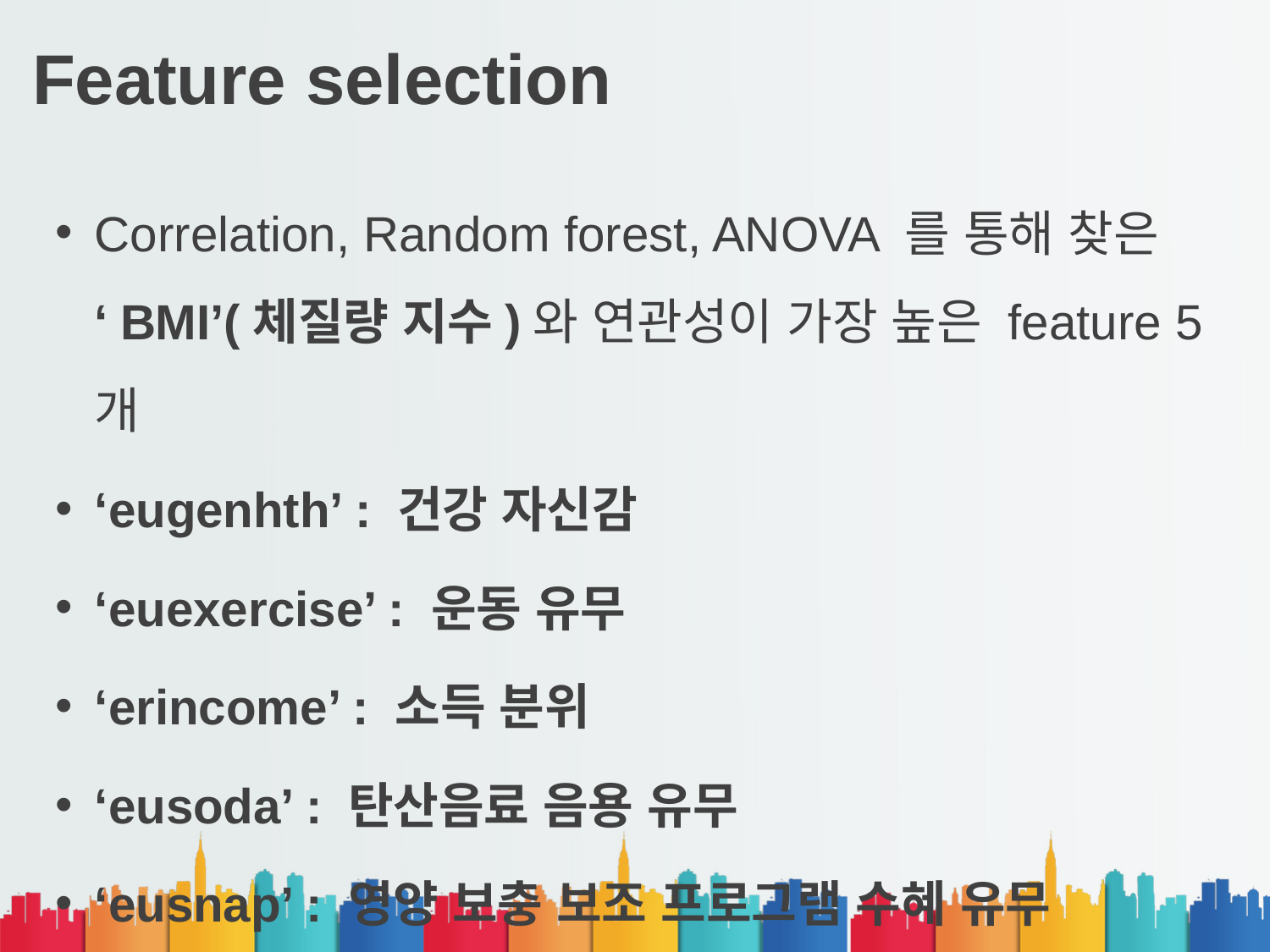

# Feature selection
Correlation, Random forest, ANOVA 를 통해 찾은 ‘BMI’(체질량 지수)와 연관성이 가장 높은 feature 5개
‘eugenhth’ : 건강 자신감
‘euexercise’ : 운동 유무
‘erincome’ : 소득 분위
‘eusoda’ : 탄산음료 음용 유무
‘eusnap’ : 영양 보충 보조 프로그램 수혜 유무